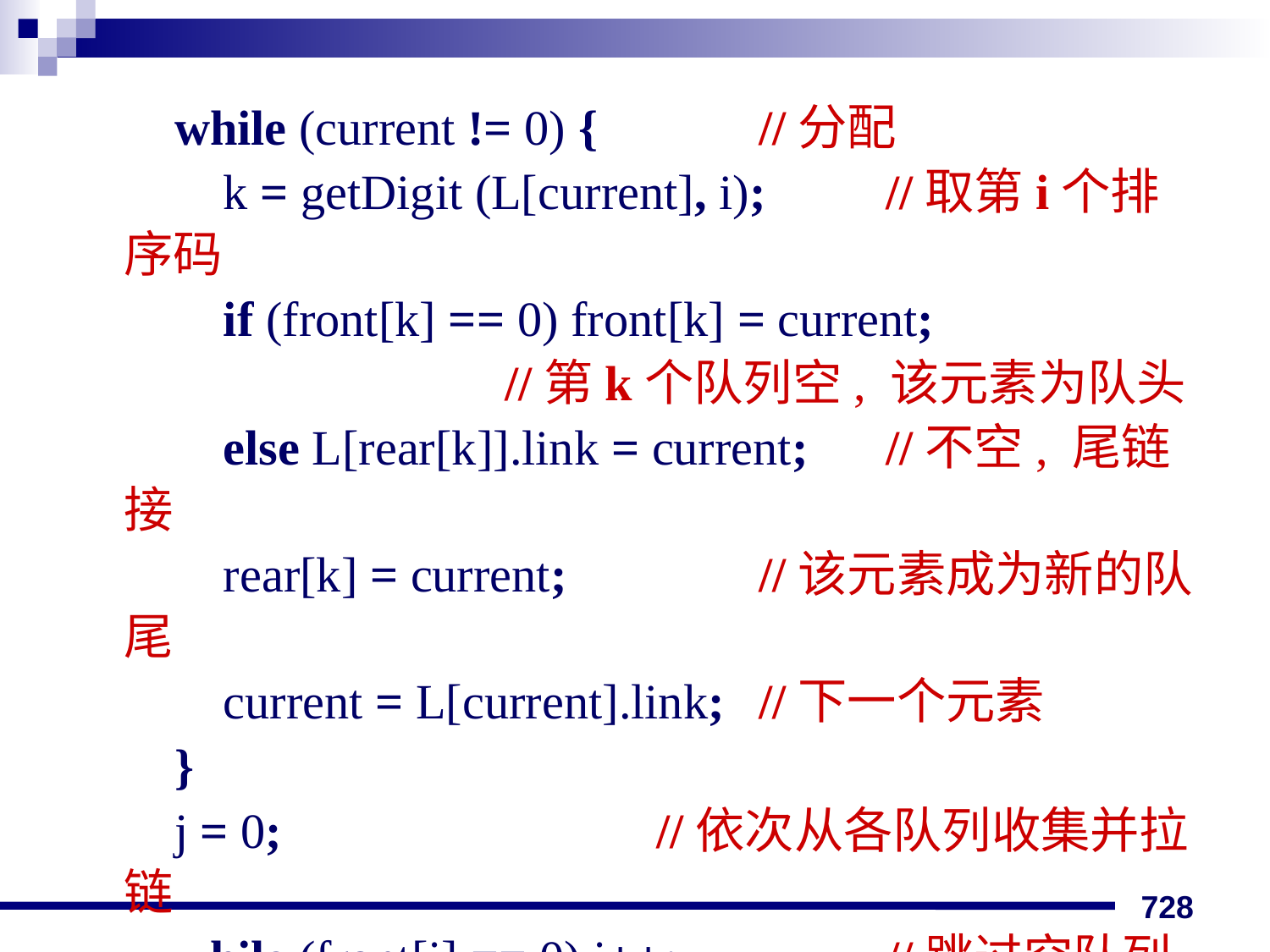

while (current != 0) {		//分配
            k = getDigit (L[current], i);	//取第i个排序码
            if (front[k] == 0) front[k] = current;
				//第k个队列空, 该元素为队头
            else L[rear[k]].link = current;	//不空, 尾链接
            rear[k] = current;		//该元素成为新的队尾
            current = L[current].link;	//下一个元素
        }
        j = 0;			  //依次从各队列收集并拉链
        while (front[j] == 0) j++;		//跳过空队列
        L[0].link = current = front[j]; 	//新链表的链
        last = rear[j];				//非空队列链尾
728